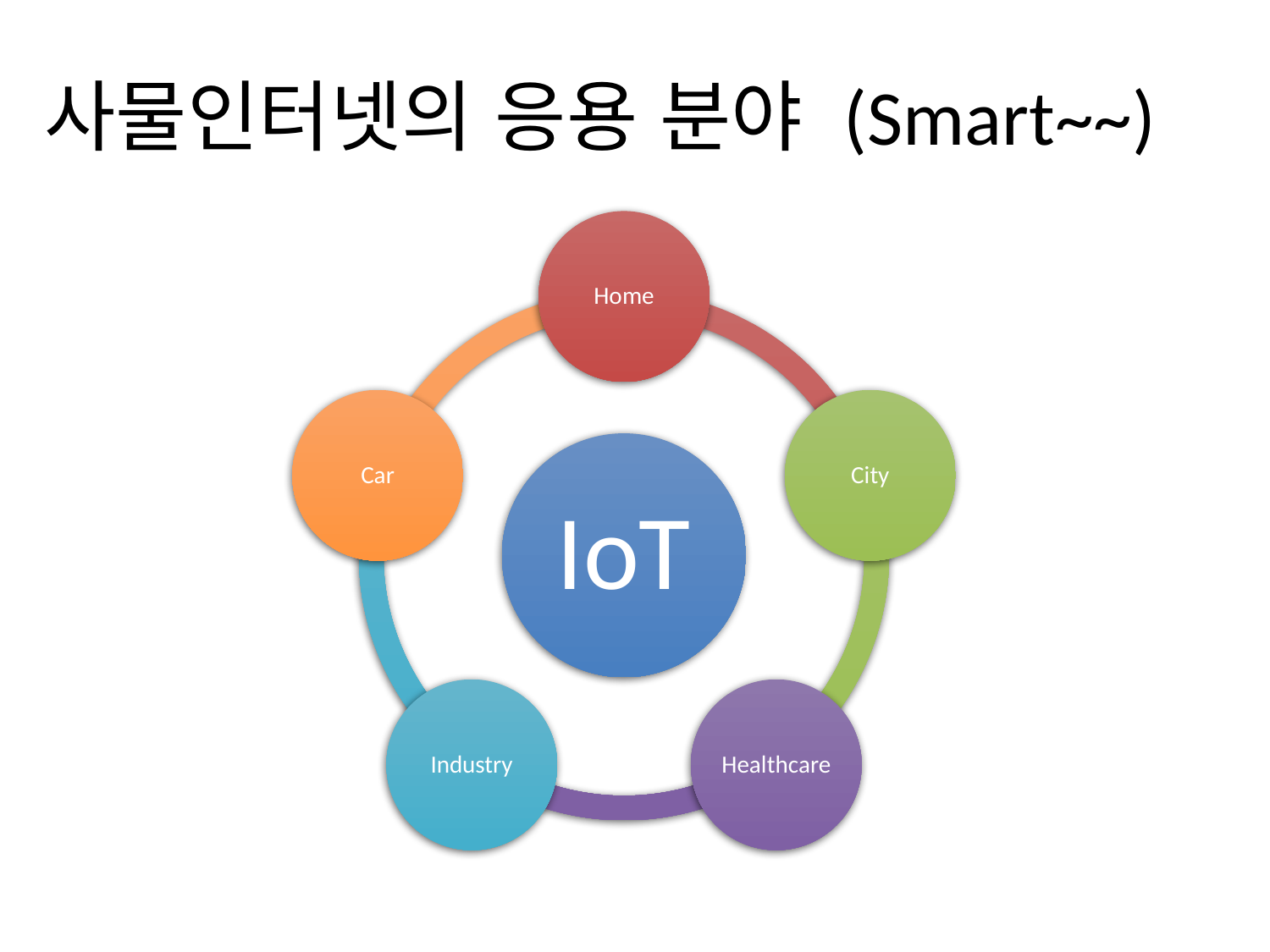

# 사물인터넷의 응용 분야 (Smart~~)
IoT
Home
City
Healthcare
Industry
Car